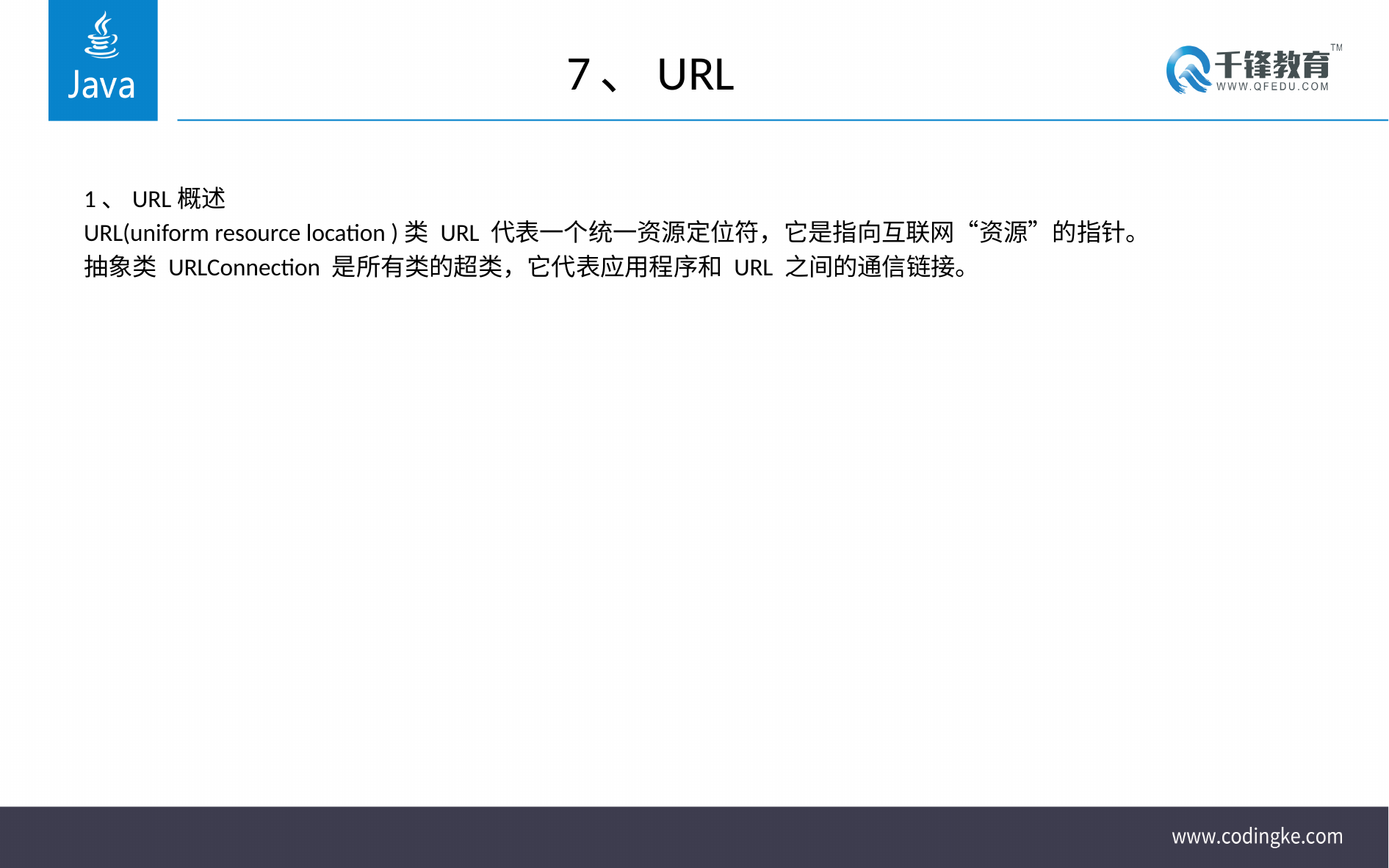

# 7、URL
1、URL概述
URL(uniform resource location )类 URL 代表一个统一资源定位符，它是指向互联网“资源”的指针。
抽象类 URLConnection 是所有类的超类，它代表应用程序和 URL 之间的通信链接。